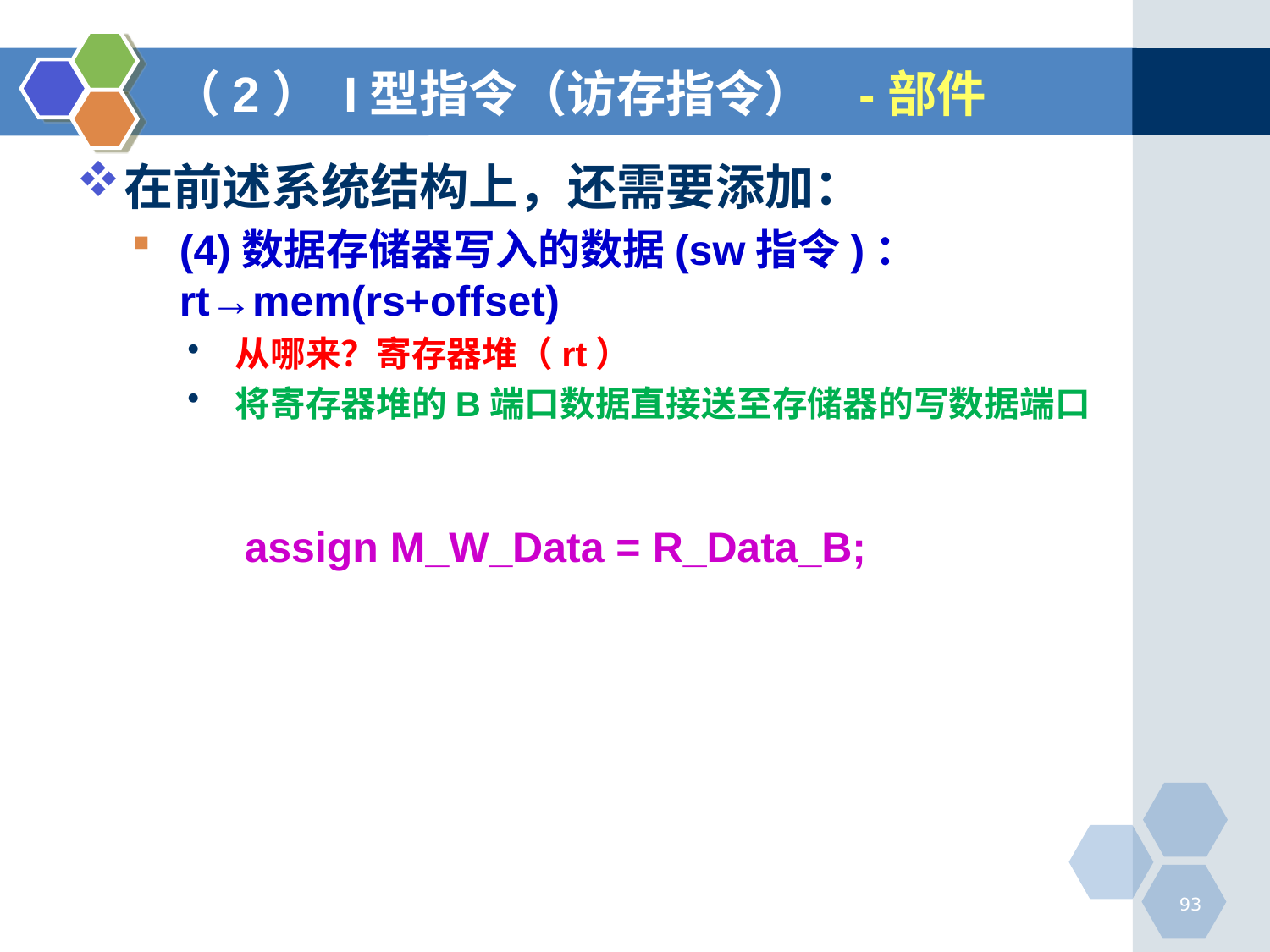

# （2） I型指令（访存指令）   -部件
在前述系统结构上，还需要添加：
(4)数据存储器写入的数据(sw指令)：rt→mem(rs+offset)
从哪来？寄存器堆（rt）
将寄存器堆的B端口数据直接送至存储器的写数据端口

assign M_W_Data = R_Data_B;
93